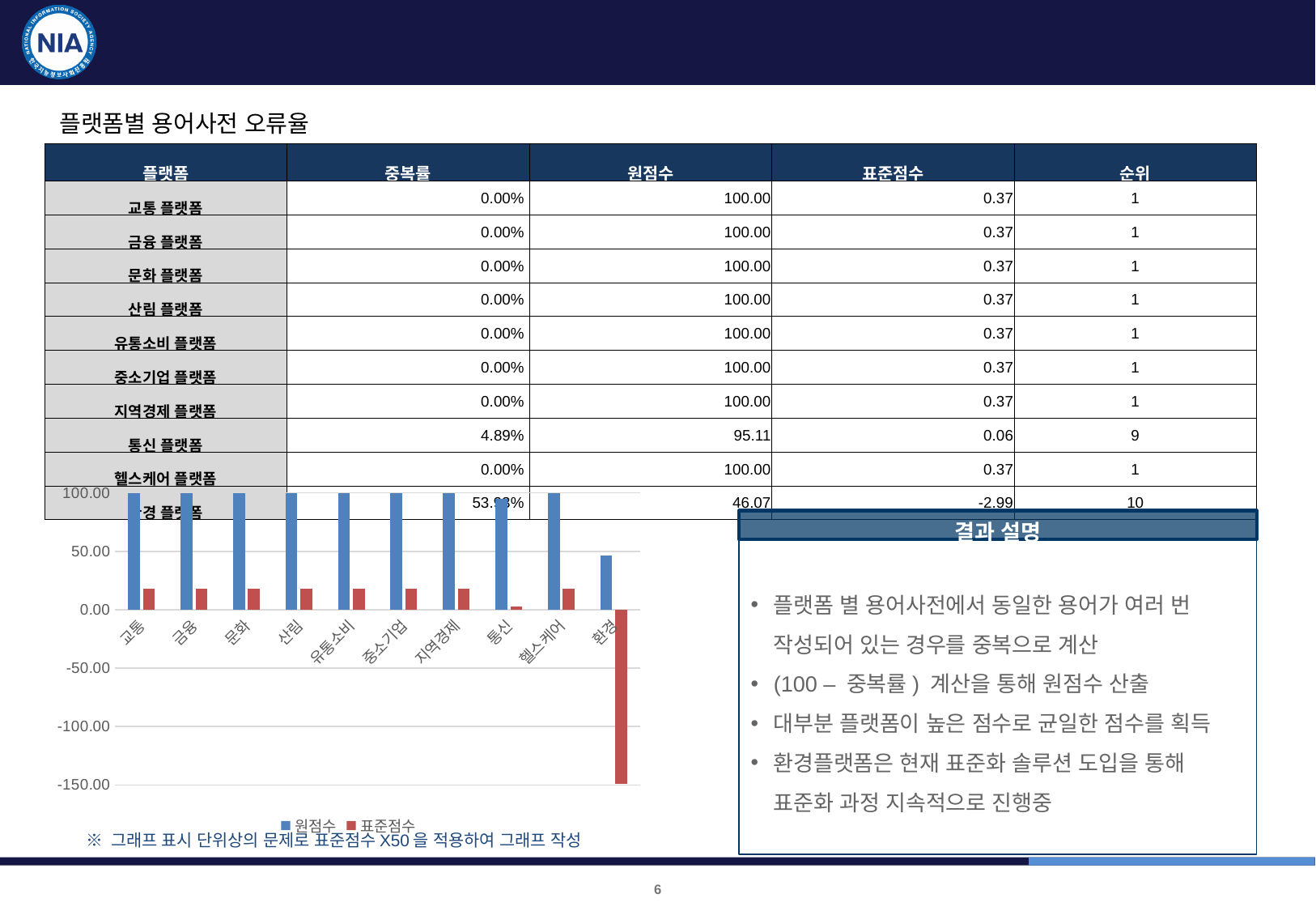

표준화 적용 점검(4차) 및 표준사전 제작
표준화 사전 적용 점검 결과(4차)
플랫폼별 용어사전 오류율
| 플랫폼 | 중복률 | 원점수 | 표준점수 | 순위 |
| --- | --- | --- | --- | --- |
| 교통 플랫폼 | 0.00% | 100.00 | 0.37 | 1 |
| 금융 플랫폼 | 0.00% | 100.00 | 0.37 | 1 |
| 문화 플랫폼 | 0.00% | 100.00 | 0.37 | 1 |
| 산림 플랫폼 | 0.00% | 100.00 | 0.37 | 1 |
| 유통소비 플랫폼 | 0.00% | 100.00 | 0.37 | 1 |
| 중소기업 플랫폼 | 0.00% | 100.00 | 0.37 | 1 |
| 지역경제 플랫폼 | 0.00% | 100.00 | 0.37 | 1 |
| 통신 플랫폼 | 4.89% | 95.11 | 0.06 | 9 |
| 헬스케어 플랫폼 | 0.00% | 100.00 | 0.37 | 1 |
| 환경 플랫폼 | 53.93% | 46.07 | -2.99 | 10 |

### Chart

| Category | 원점수 | 표준점수 |
|---|---|---|
| 교통 | 100.0 | 18.28727711213631 |
| 금융 | 100.0 | 18.28727711213631 |
| 문화 | 100.0 | 18.28727711213631 |
| 산림 | 100.0 | 18.28727711213631 |
| 유통소비 | 100.0 | 18.28727711213631 |
| 중소기업 | 100.0 | 18.28727711213631 |
| 지역경제 | 100.0 | 18.28727711213631 |
| 통신 | 95.11 | 3.084151461278318 |
| 헬스케어 | 100.0 | 18.28727711213631 |
| 환경 | 46.07 | -149.38236835836906 |
결과 설명
플랫폼 별 용어사전에서 동일한 용어가 여러 번 작성되어 있는 경우를 중복으로 계산
(100 – 중복률) 계산을 통해 원점수 산출
대부분 플랫폼이 높은 점수로 균일한 점수를 획득
환경플랫폼은 현재 표준화 솔루션 도입을 통해 표준화 과정 지속적으로 진행중
※ 그래프 표시 단위상의 문제로 표준점수X50을 적용하여 그래프 작성